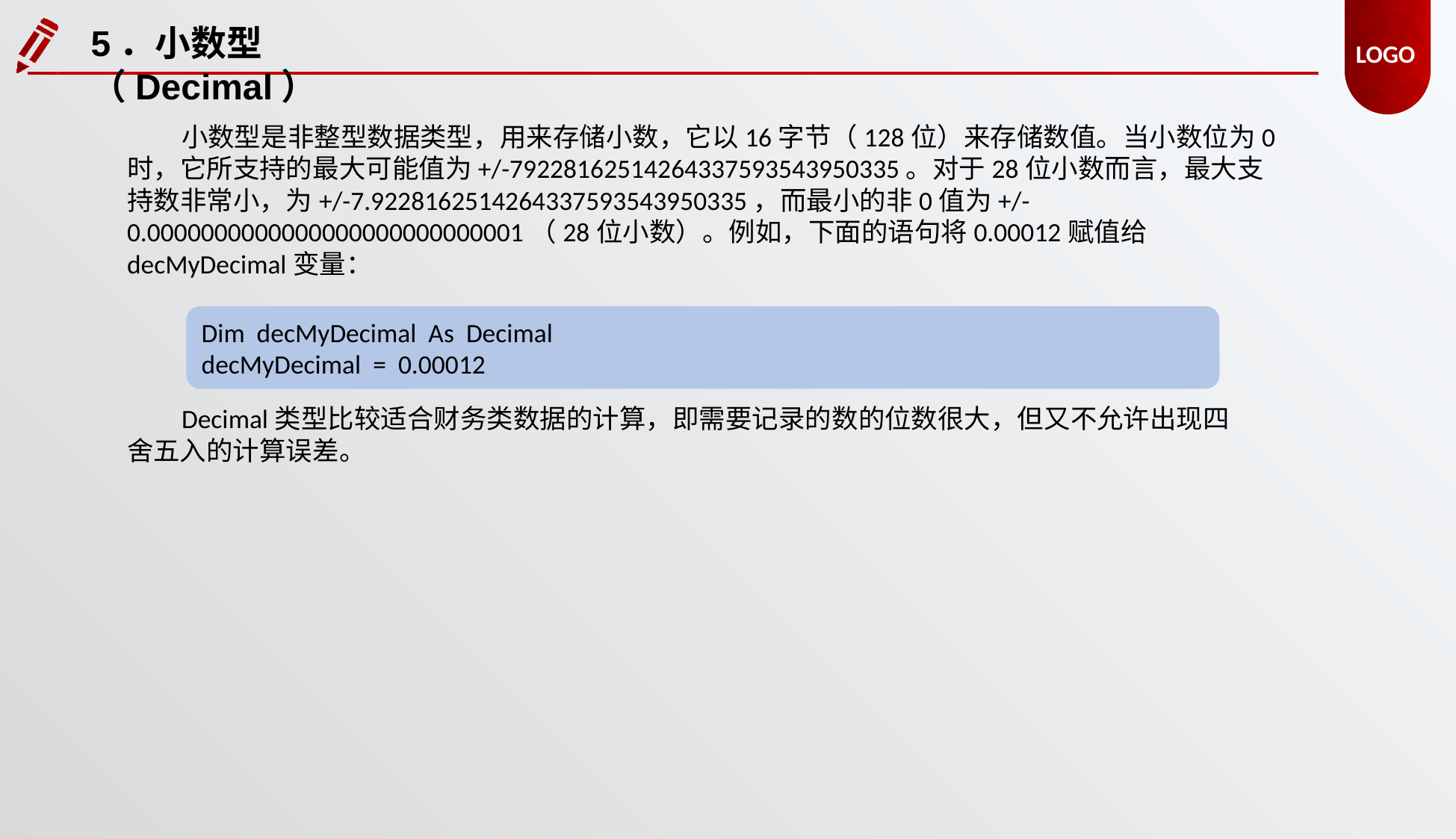

5．小数型（Decimal）
小数型是非整型数据类型，用来存储小数，它以16字节（128位）来存储数值。当小数位为0时，它所支持的最大可能值为+/-79228162514264337593543950335。对于28位小数而言，最大支持数非常小，为+/-7.9228162514264337593543950335，而最小的非0值为+/- 0.0000000000000000000000000001（28位小数）。例如，下面的语句将0.00012赋值给decMyDecimal变量：
Dim  decMyDecimal  As  Decimal
decMyDecimal  =  0.00012
Decimal类型比较适合财务类数据的计算，即需要记录的数的位数很大，但又不允许出现四舍五入的计算误差。